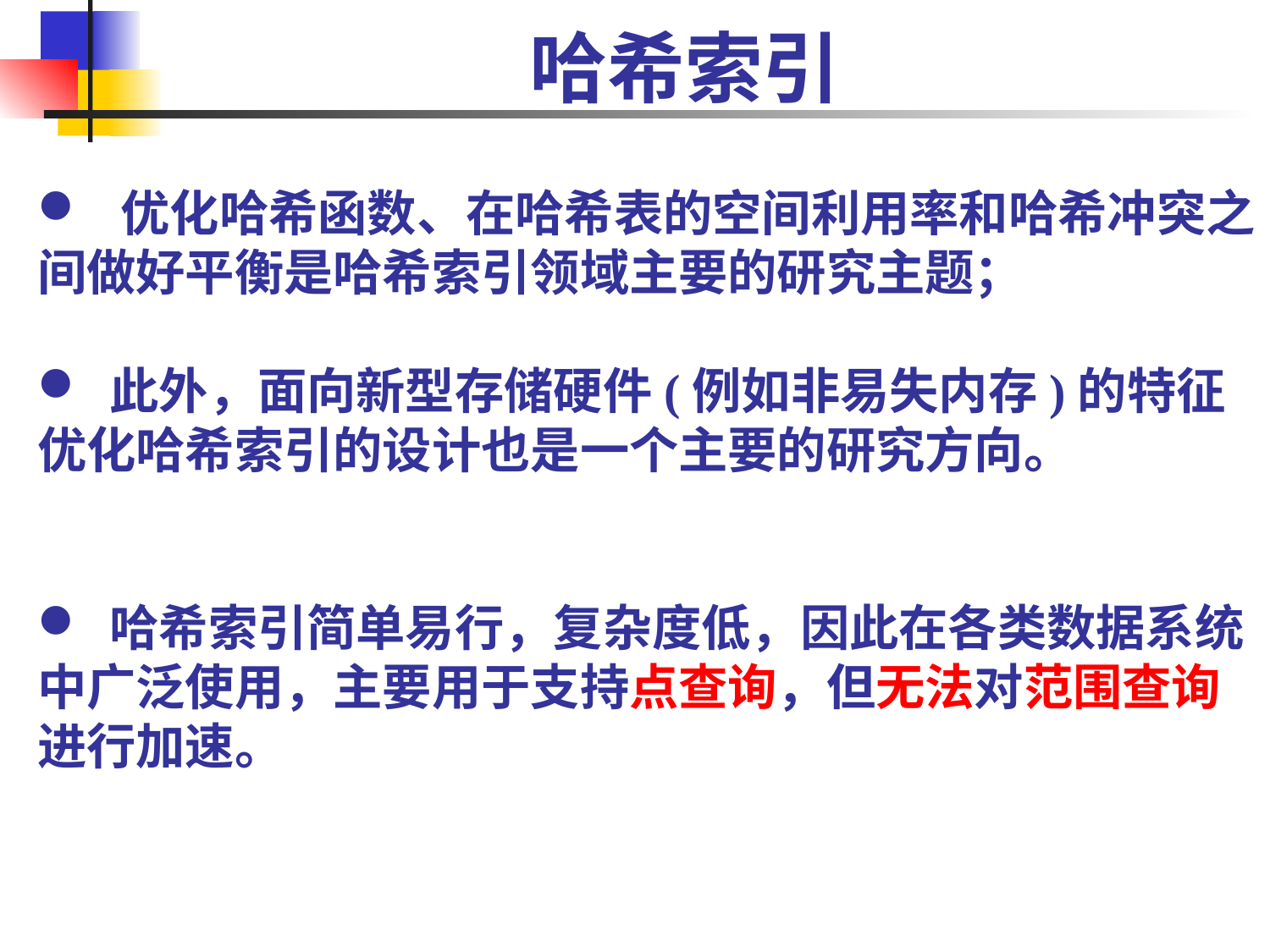

# 哈希索引
  优化哈希函数、在哈希表的空间利用率和哈希冲突之间做好平衡是哈希索引领域主要的研究主题；

 此外，面向新型存储硬件(例如非易失内存)的特征优化哈希索引的设计也是一个主要的研究方向。

 哈希索引简单易行，复杂度低，因此在各类数据系统中广泛使用，主要用于支持点查询，但无法对范围查询进行加速。